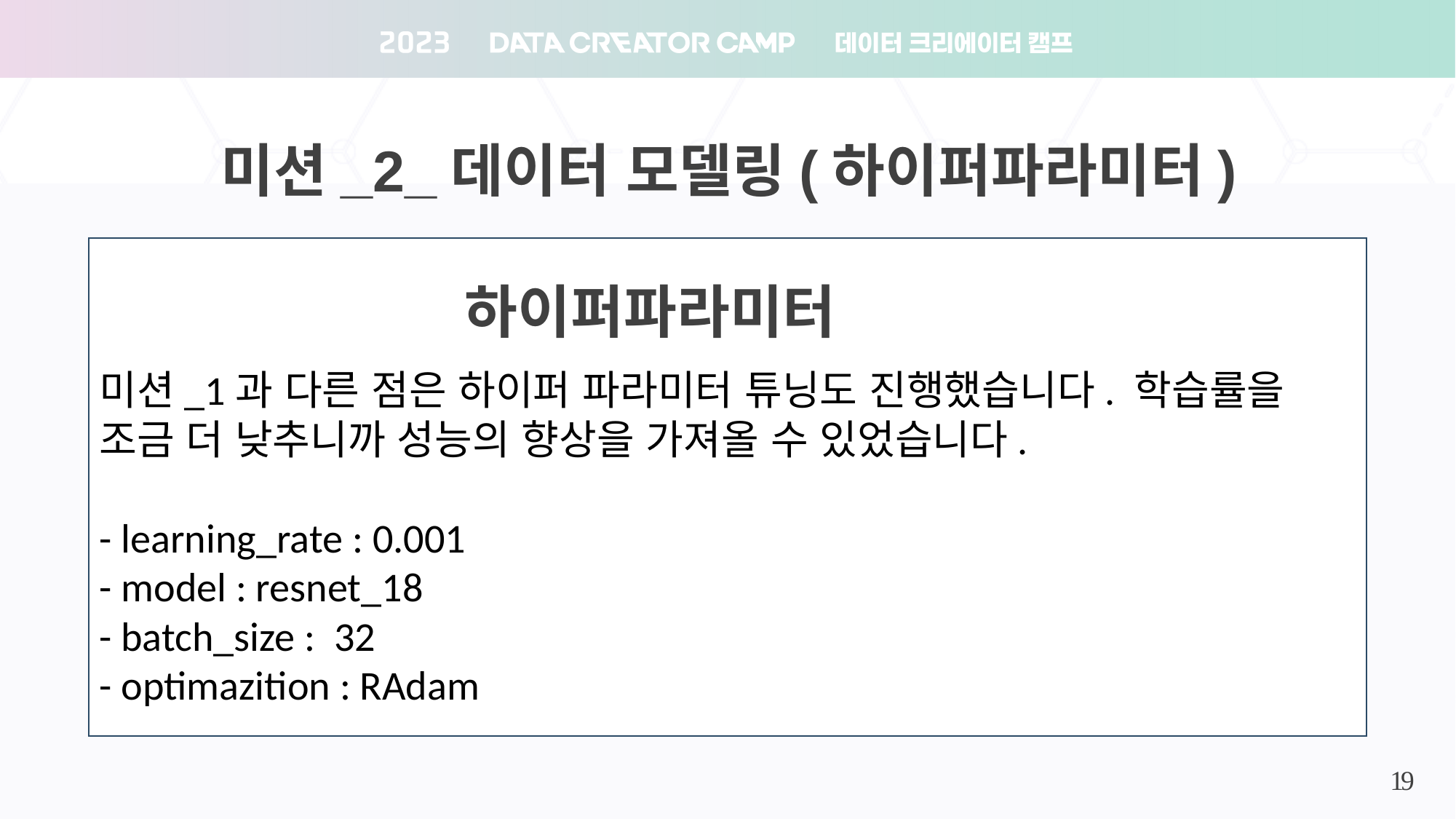

미션_2_데이터 모델링(하이퍼파라미터)

                        하이퍼파라미터

미션_1과 다른 점은 하이퍼 파라미터 튜닝도 진행했습니다. 학습률을 조금 더 낮추니까 성능의 향상을 가져올 수 있었습니다.

- learning_rate : 0.001
- model : resnet_18
- batch_size :  32
- optimazition : RAdam

19